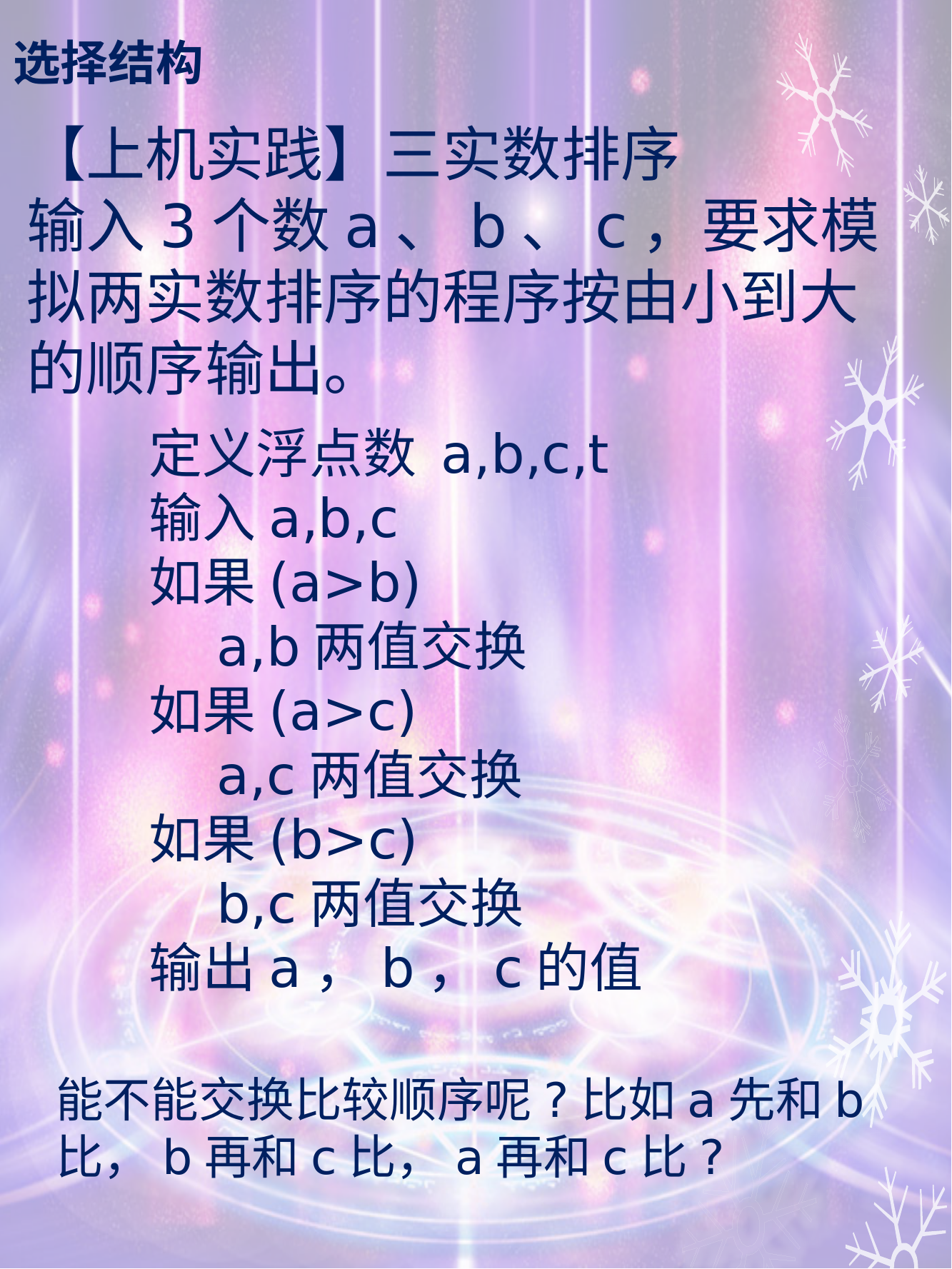

# 选择结构
【上机实践】三实数排序
输入3个数a、b、c，要求模拟两实数排序的程序按由小到大的顺序输出。
定义浮点数 a,b,c,t
输入a,b,c
如果(a>b)
    a,b两值交换
如果(a>c)
    a,c两值交换
如果(b>c)
    b,c两值交换
输出a，b，c的值
能不能交换比较顺序呢?比如a先和b比，b再和c比，a再和c比?